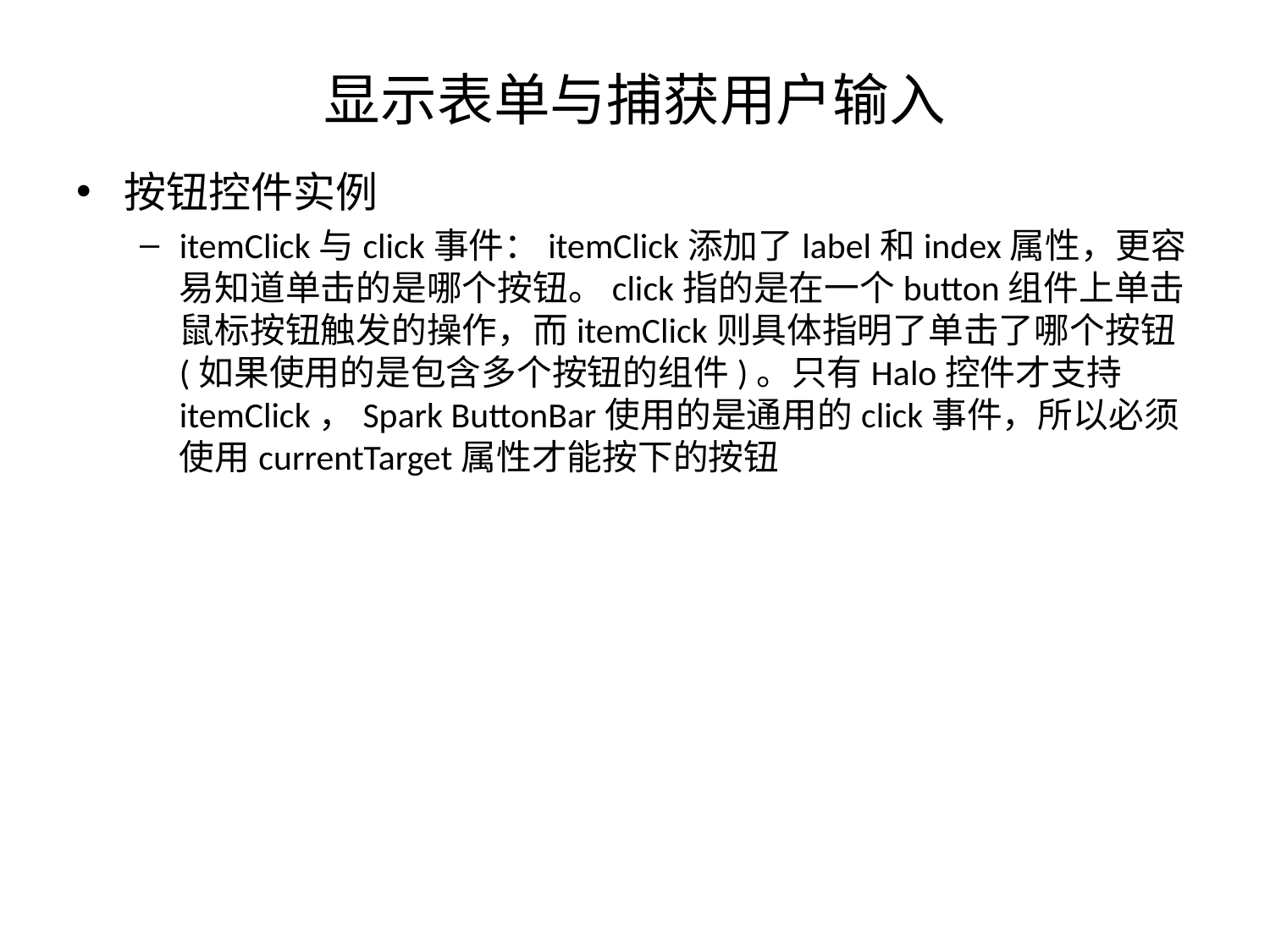

# 显示表单与捕获用户输入
按钮控件实例
itemClick与click事件：itemClick添加了label和index属性，更容易知道单击的是哪个按钮。click指的是在一个button组件上单击鼠标按钮触发的操作，而itemClick则具体指明了单击了哪个按钮(如果使用的是包含多个按钮的组件)。只有Halo控件才支持itemClick，Spark ButtonBar使用的是通用的click事件，所以必须使用currentTarget属性才能按下的按钮